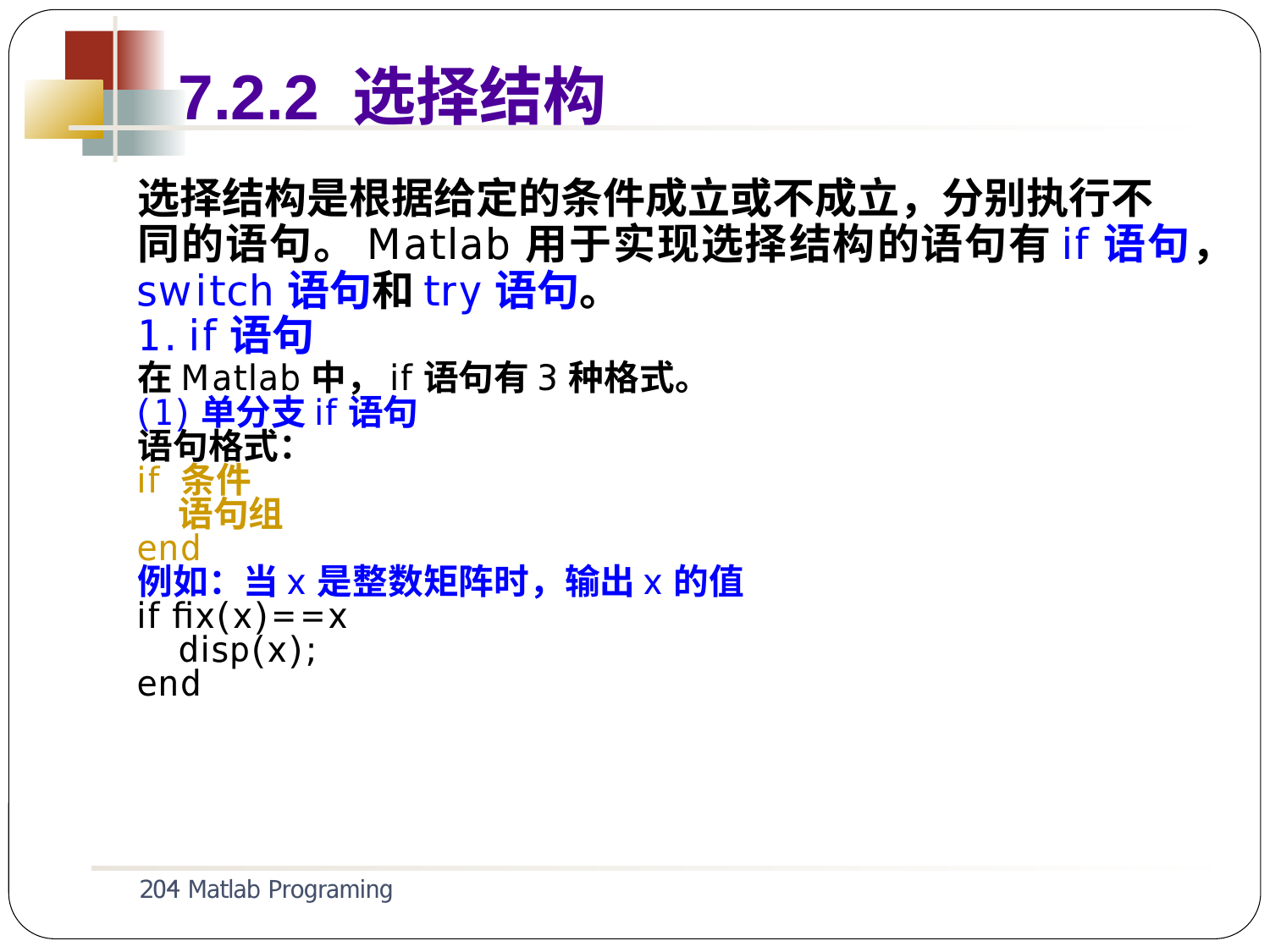

7.2.2 选择结构
选择结构是根据给定的条件成立或不成立，分别执行不
同的语句。Matlab用于实现选择结构的语句有if语句，
switch语句和try语句。
1. if语句
在Matlab中，if语句有3种格式。
(1)单分支if语句
语句格式：
if 条件
    语句组
end
例如：当x是整数矩阵时，输出x的值
if fix(x)==x
    disp(x);
end
204 Matlab Programing